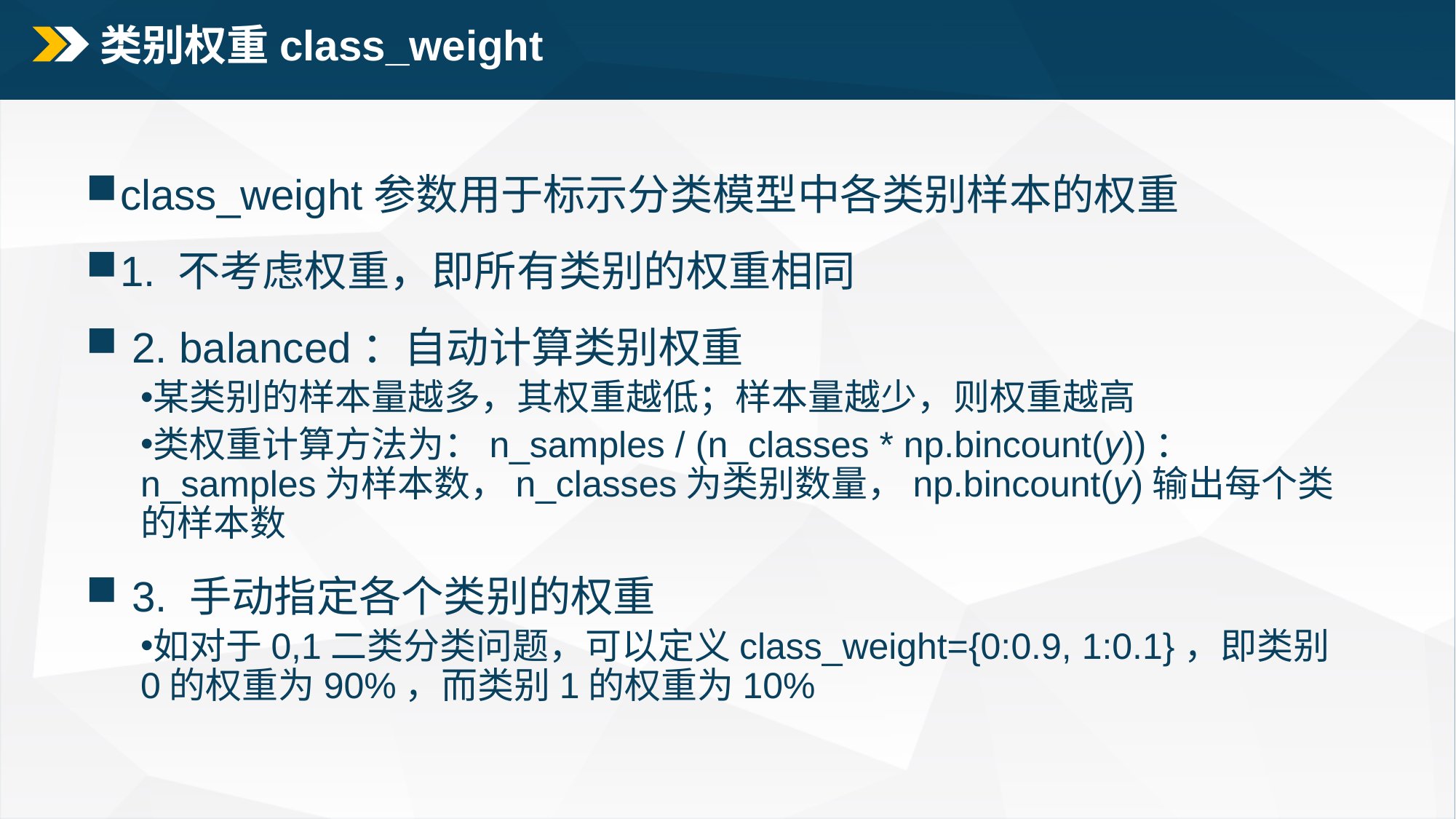

# 类别权重class_weight
class_weight参数用于标示分类模型中各类别样本的权重
1. 不考虑权重，即所有类别的权重相同
 2. balanced：自动计算类别权重
某类别的样本量越多，其权重越低；样本量越少，则权重越高
类权重计算方法为：n_samples / (n_classes * np.bincount(y))： n_samples为样本数，n_classes为类别数量，np.bincount(y)输出每个类的样本数
 3. 手动指定各个类别的权重
如对于0,1二类分类问题，可以定义class_weight={0:0.9, 1:0.1}，即类别0的权重为90%，而类别1的权重为10%